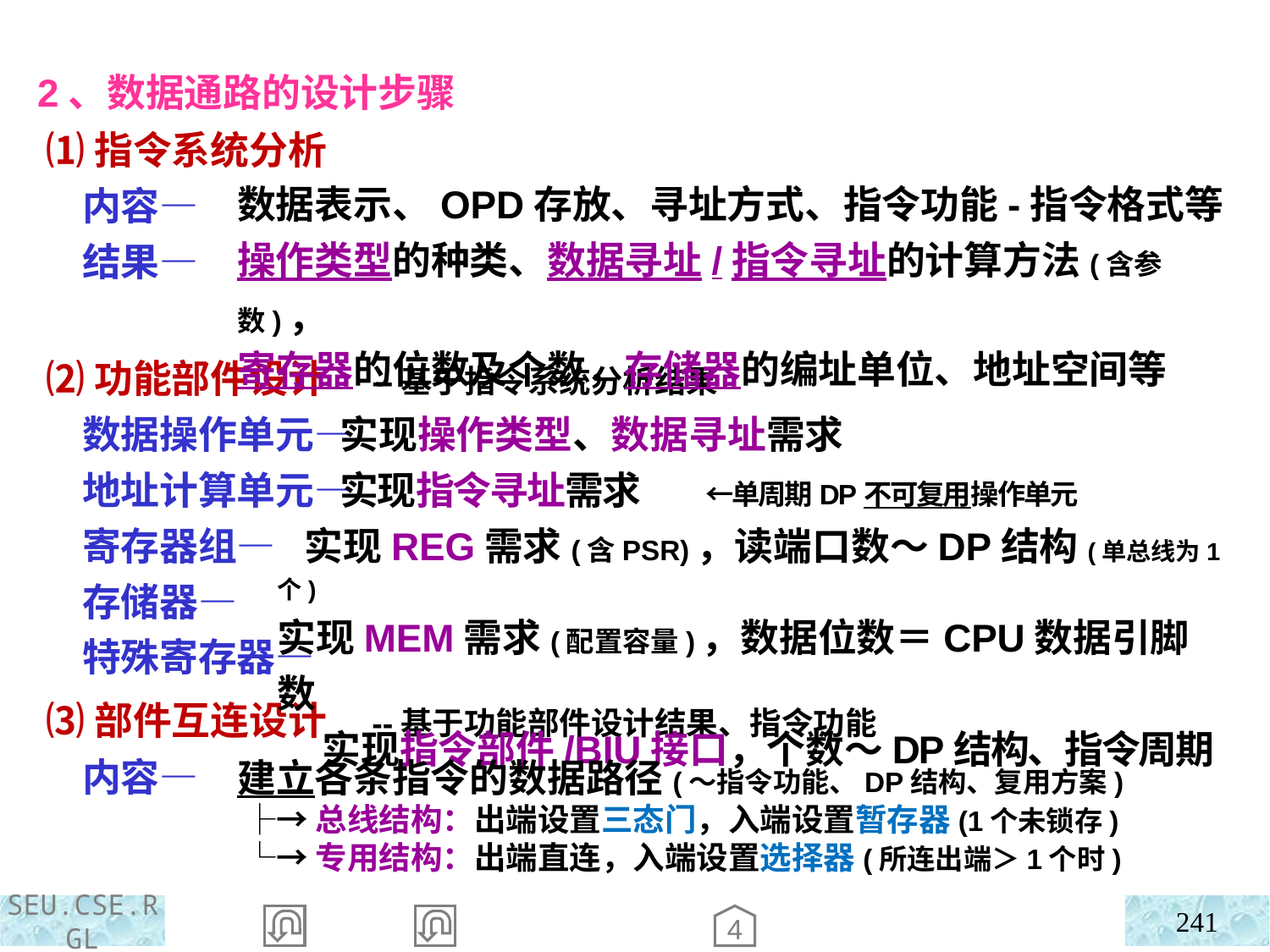

2、数据通路的设计步骤
 ⑴指令系统分析
    内容—
    结果—

 ⑵功能部件设计     --基于指令系统分析结果
    数据操作单元—
    地址计算单元—
    寄存器组—
    存储器—
    特殊寄存器—
 ⑶部件互连设计     --基于功能部件设计结果、指令功能
    内容—
数据表示、OPD存放、寻址方式、指令功能-指令格式等
操作类型的种类、数据寻址/指令寻址的计算方法(含参数)，
寄存器的位数及个数，存储器的编址单位、地址空间等
      实现操作类型、数据寻址需求
      实现指令寻址需求         ←单周期DP不可复用操作单元
  实现REG需求(含PSR)，读端口数～DP结构(单总线为1个)
实现MEM需求(配置容量)，数据位数＝CPU数据引脚数
    实现指令部件/BIU接口，个数～DP结构、指令周期
建立各条指令的数据路径(～指令功能、DP结构、复用方案)
 ├→总线结构：出端设置三态门，入端设置暂存器(1个未锁存)
 └→专用结构：出端直连，入端设置选择器(所连出端＞1个时)
241

4